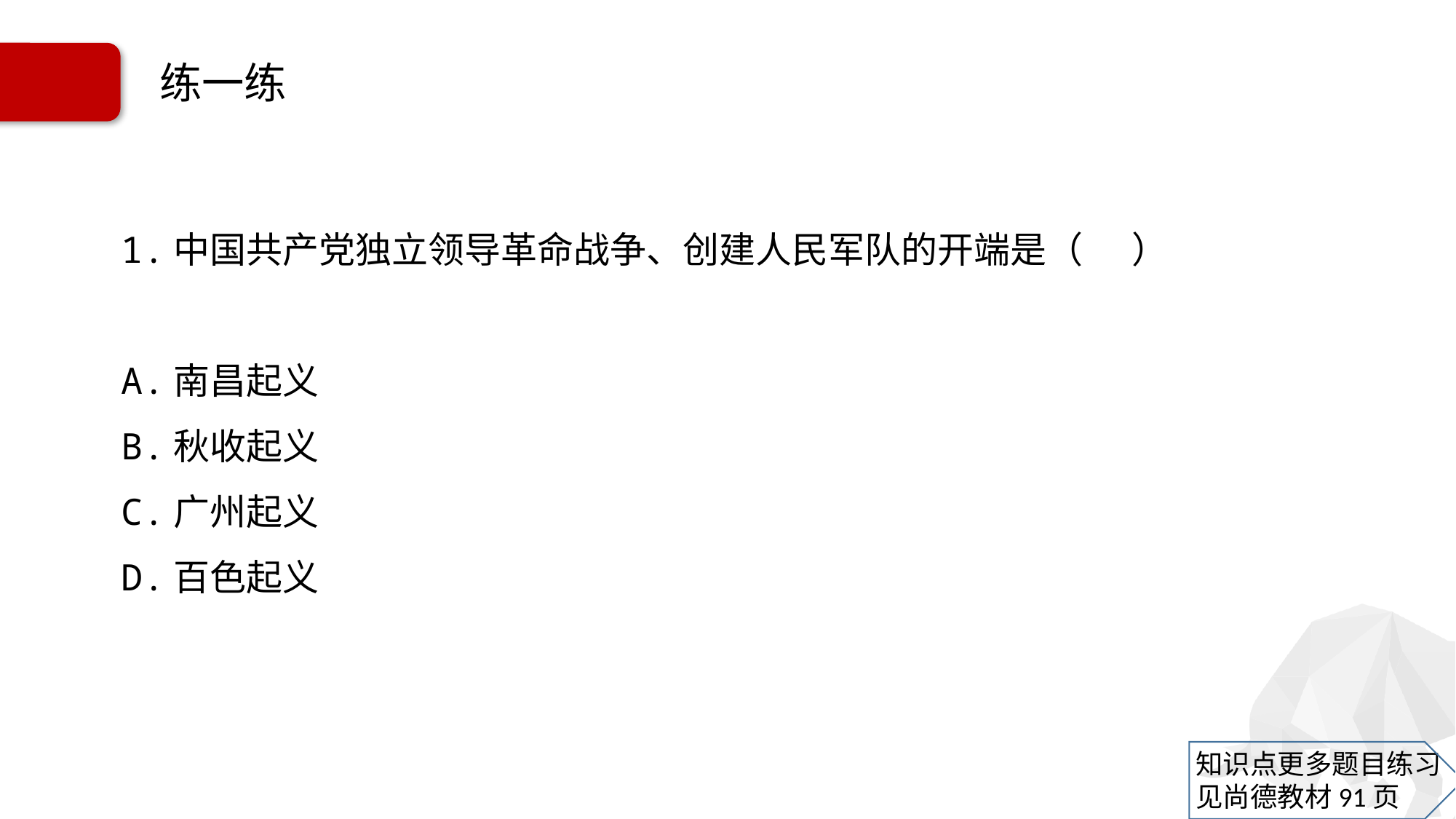

# 练一练
1.中国共产党独立领导革命战争、创建人民军队的开端是（      ）

A.南昌起义
B.秋收起义
C.广州起义
D.百色起义

知识点更多题目练习
见尚德教材91页